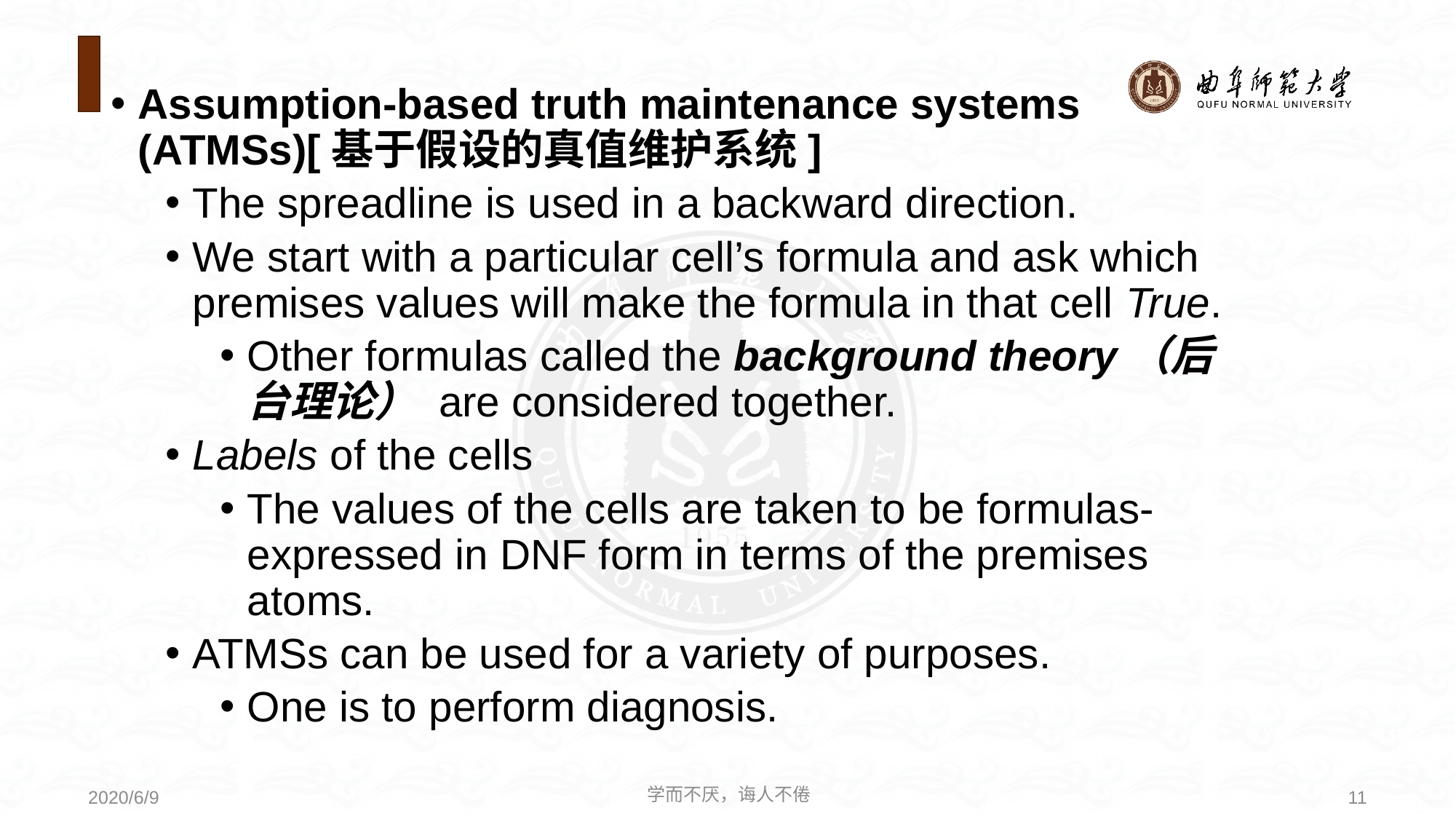

Assumption-based truth maintenance systems (ATMSs)[基于假设的真值维护系统]
The spreadline is used in a backward direction.
We start with a particular cell’s formula and ask which premises values will make the formula in that cell True.
Other formulas called the background theory（后台理论） are considered together.
Labels of the cells
The values of the cells are taken to be formulas-expressed in DNF form in terms of the premises atoms.
ATMSs can be used for a variety of purposes.
One is to perform diagnosis.
学而不厌，诲人不倦
11
2020/6/9